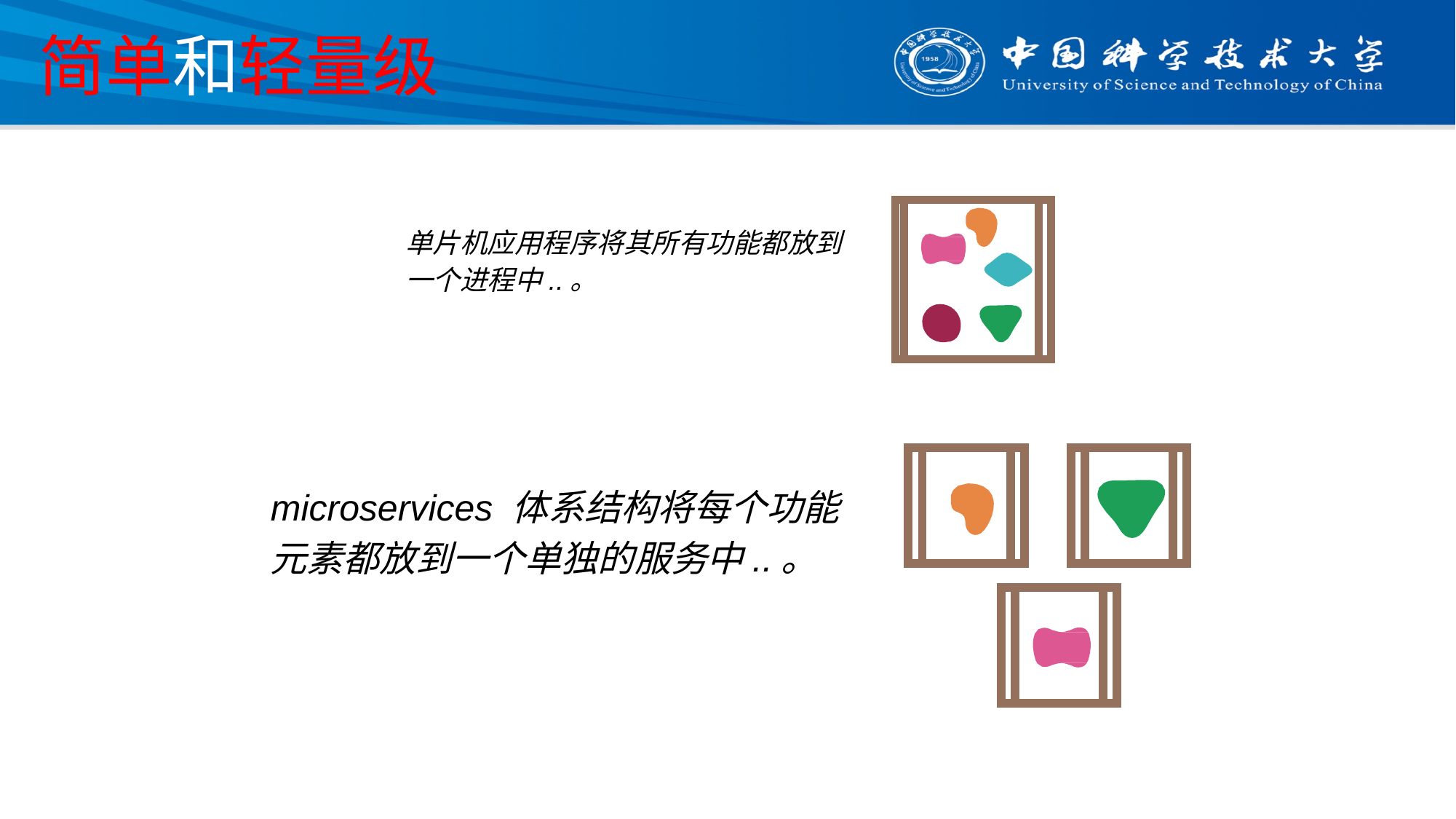

# 简单和轻量级
|  |  |  |
| --- | --- | --- |

单片机应用程序将其所有功能都放到一个进程中..。

|  |  |  |
| --- | --- | --- |
|  |  |  |
| --- | --- | --- |
microservices 体系结构将每个功能元素都放到一个单独的服务中..。

|  |  |  |
| --- | --- | --- |